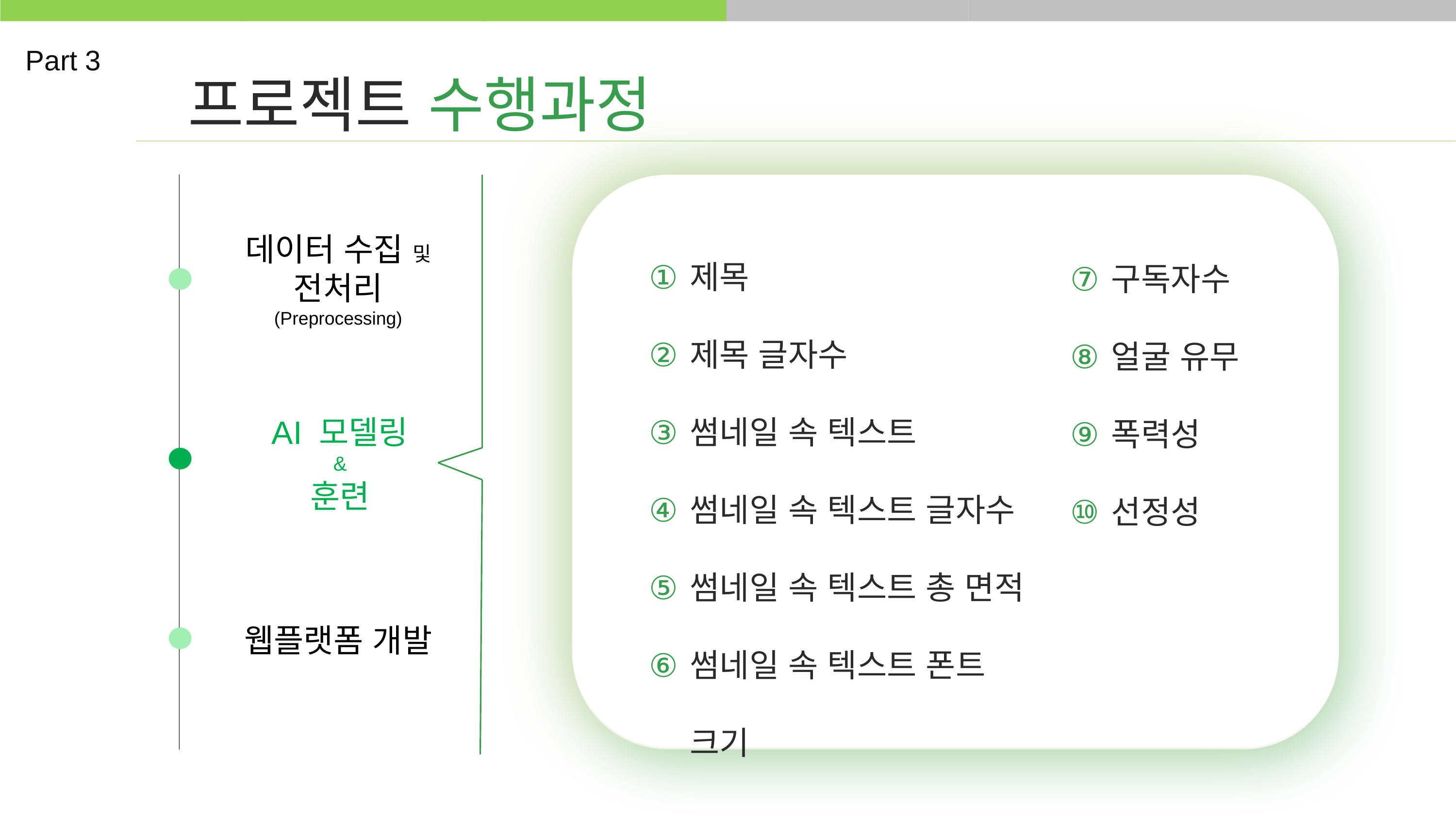

프로젝트 수행과정
Part 3

구독자수
얼굴 유무
폭력성
선정성
제목
제목 글자수
썸네일 속 텍스트
썸네일 속 텍스트 글자수
썸네일 속 텍스트 총 면적
썸네일 속 텍스트 폰트 크기
데이터 수집 및
전처리
(Preprocessing)

AI 모델링
&
훈련

웹플랫폼 개발